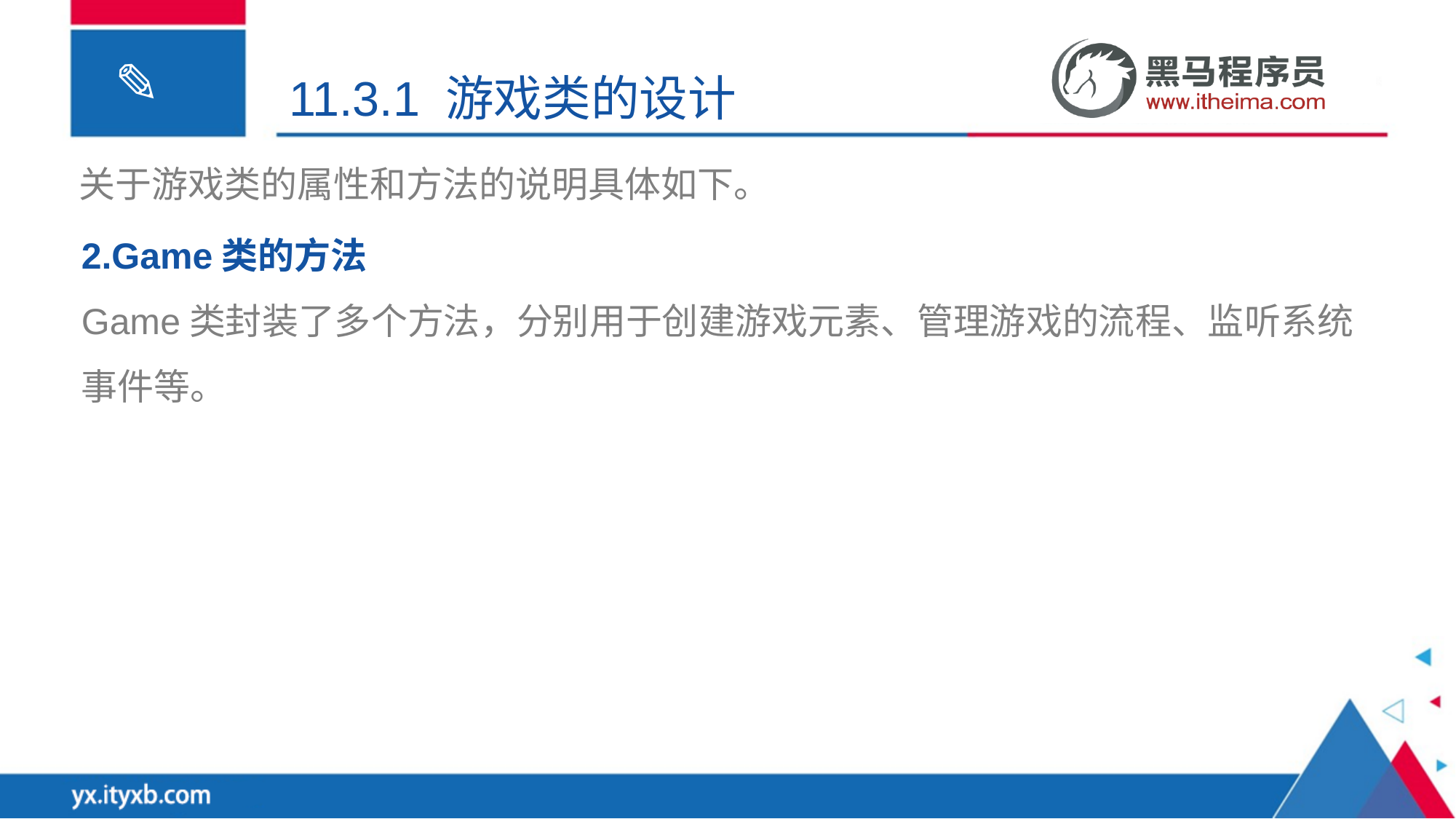

11.3.1 游戏类的设计
关于游戏类的属性和方法的说明具体如下。
2.Game类的方法
Game类封装了多个方法，分别用于创建游戏元素、管理游戏的流程、监听系统事件等。